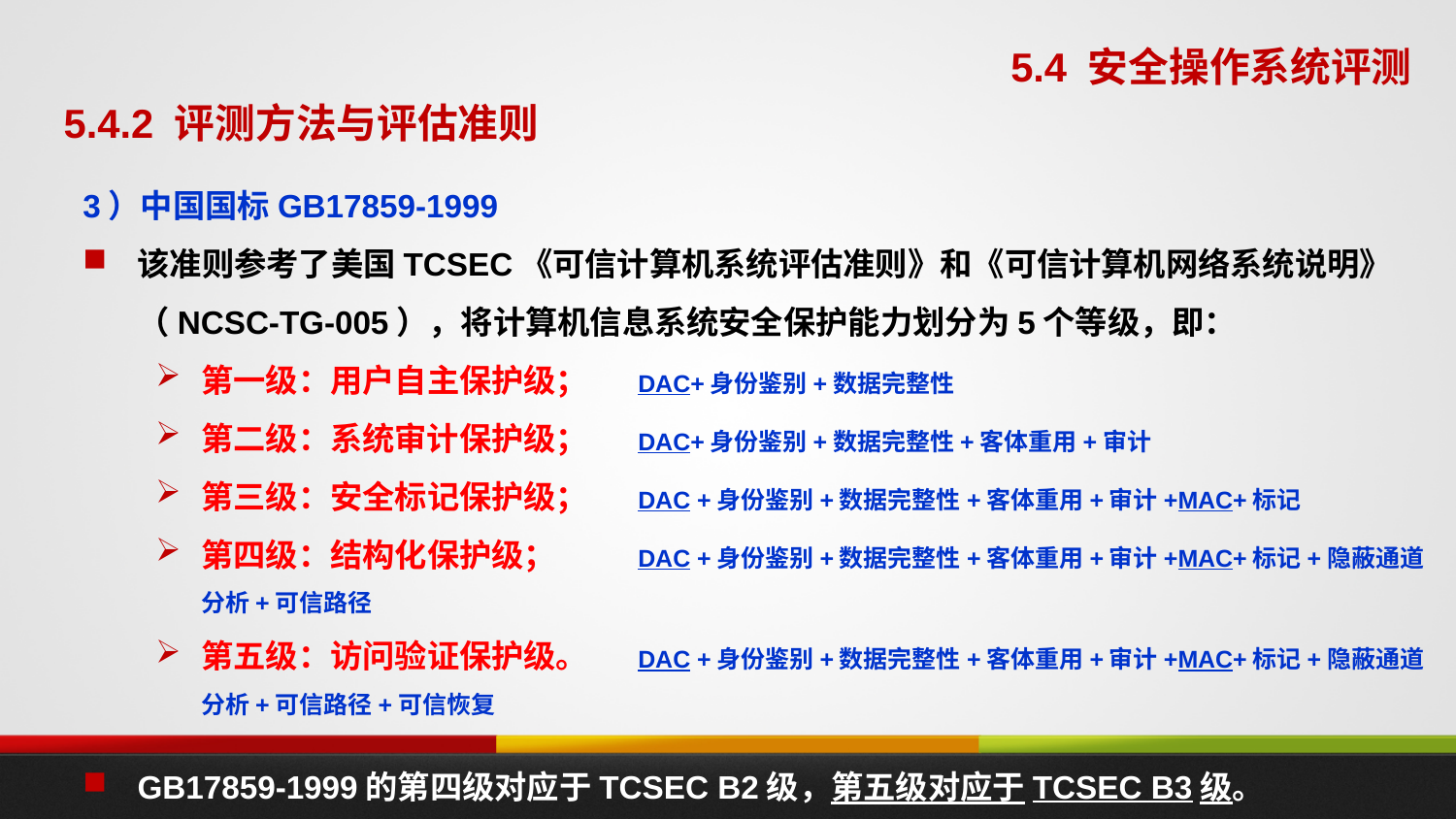

5.4 安全操作系统评测
5.4.2 评测方法与评估准则
3）中国国标GB17859-1999
该准则参考了美国TCSEC《可信计算机系统评估准则》和《可信计算机网络系统说明》（NCSC-TG-005），将计算机信息系统安全保护能力划分为5个等级，即：
第一级：用户自主保护级；	DAC+身份鉴别+数据完整性
第二级：系统审计保护级；	DAC+身份鉴别+数据完整性+客体重用+审计
第三级：安全标记保护级；	DAC +身份鉴别+数据完整性+客体重用+审计+MAC+标记
第四级：结构化保护级；	DAC +身份鉴别+数据完整性+客体重用+审计+MAC+标记+隐蔽通道分析+可信路径
第五级：访问验证保护级。	DAC +身份鉴别+数据完整性+客体重用+审计+MAC+标记+隐蔽通道分析+可信路径+可信恢复

GB17859-1999的第四级对应于TCSEC B2级，第五级对应于TCSEC B3级。